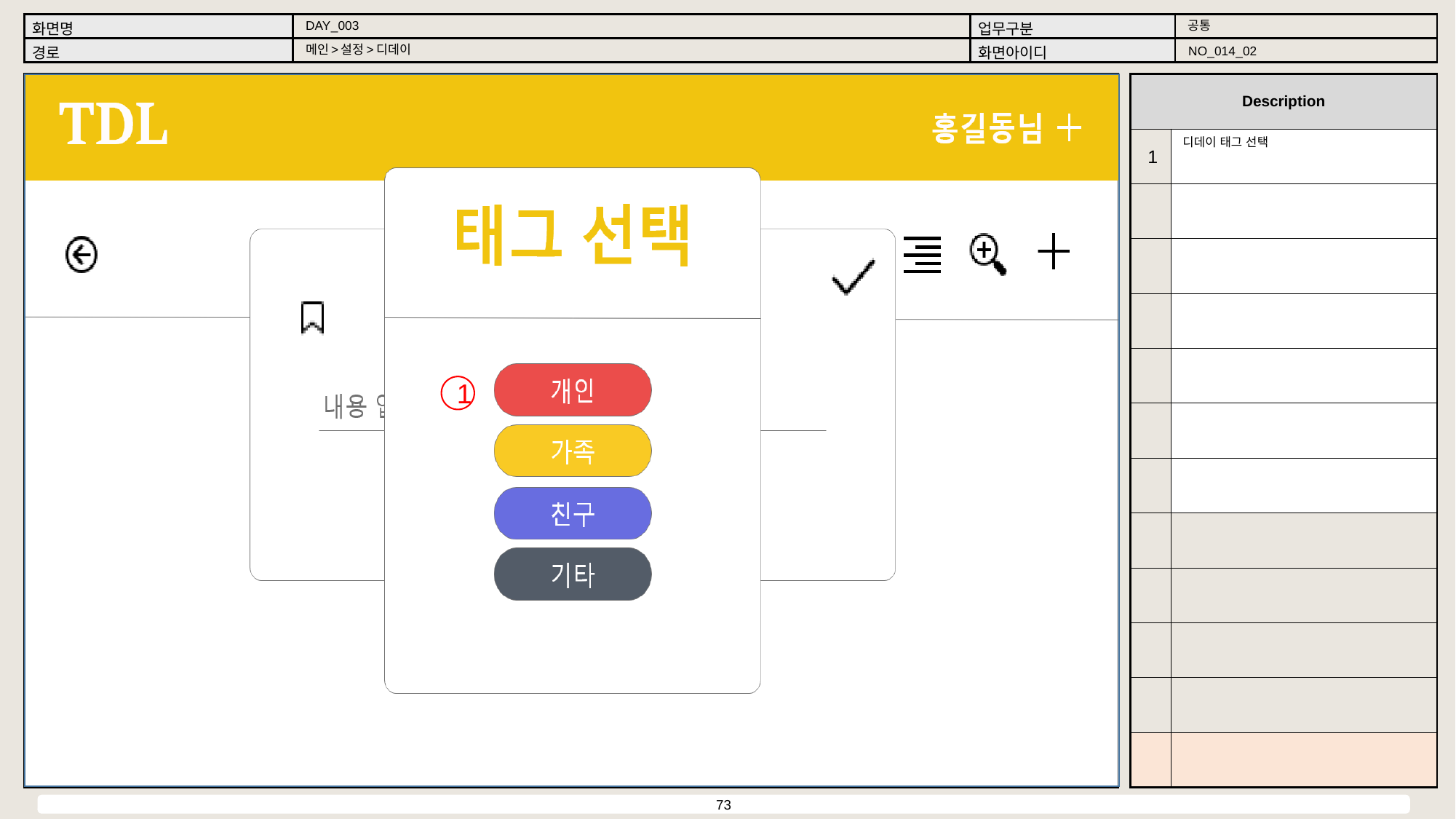

공통
DAY_003
메인>설정>디데이
NO_014_02

디데이 태그 선택
1
1